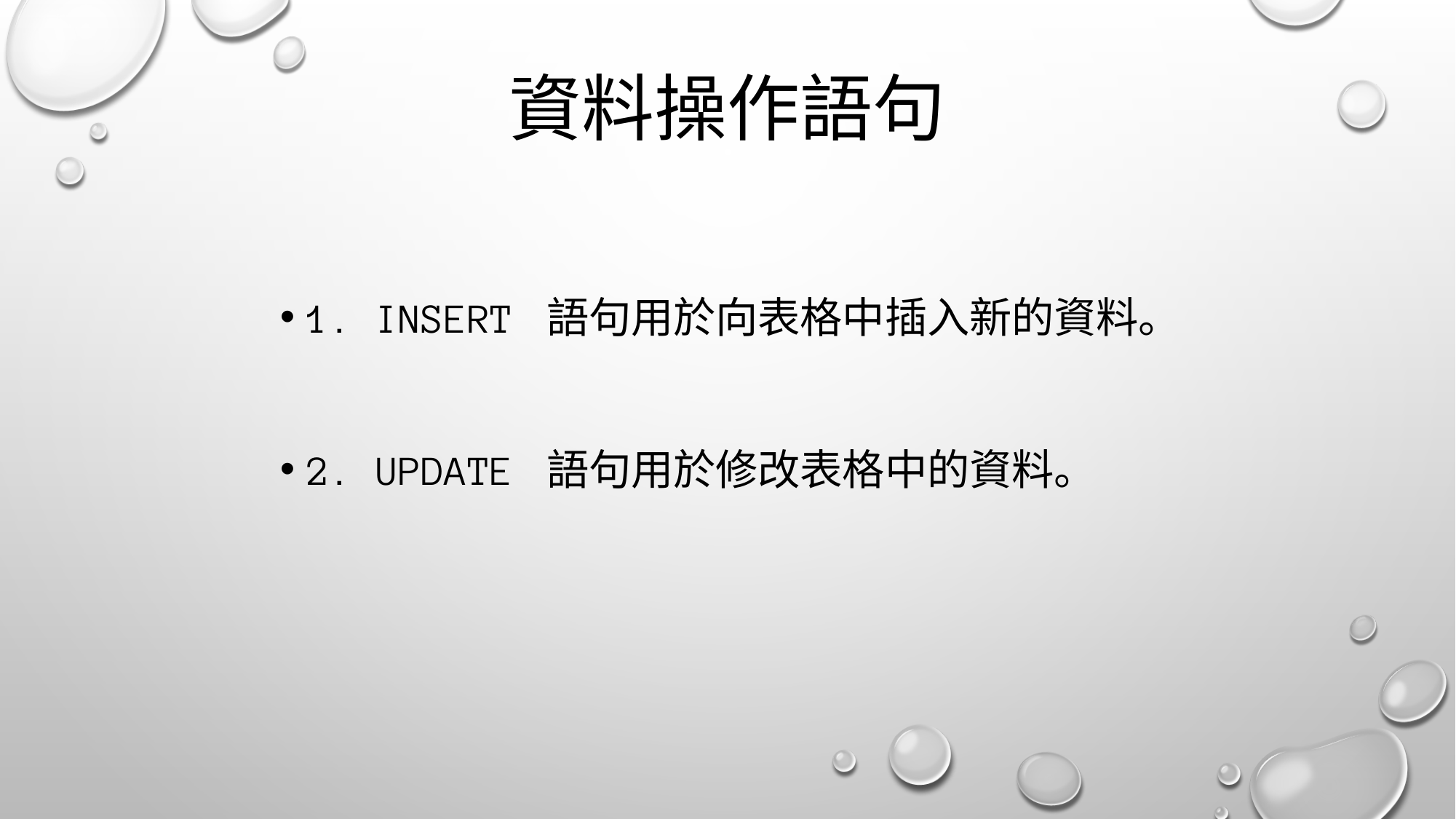

# 資料操作語句
1. INSERT 語句用於向表格中插入新的資料。

2. UPDATE 語句用於修改表格中的資料。